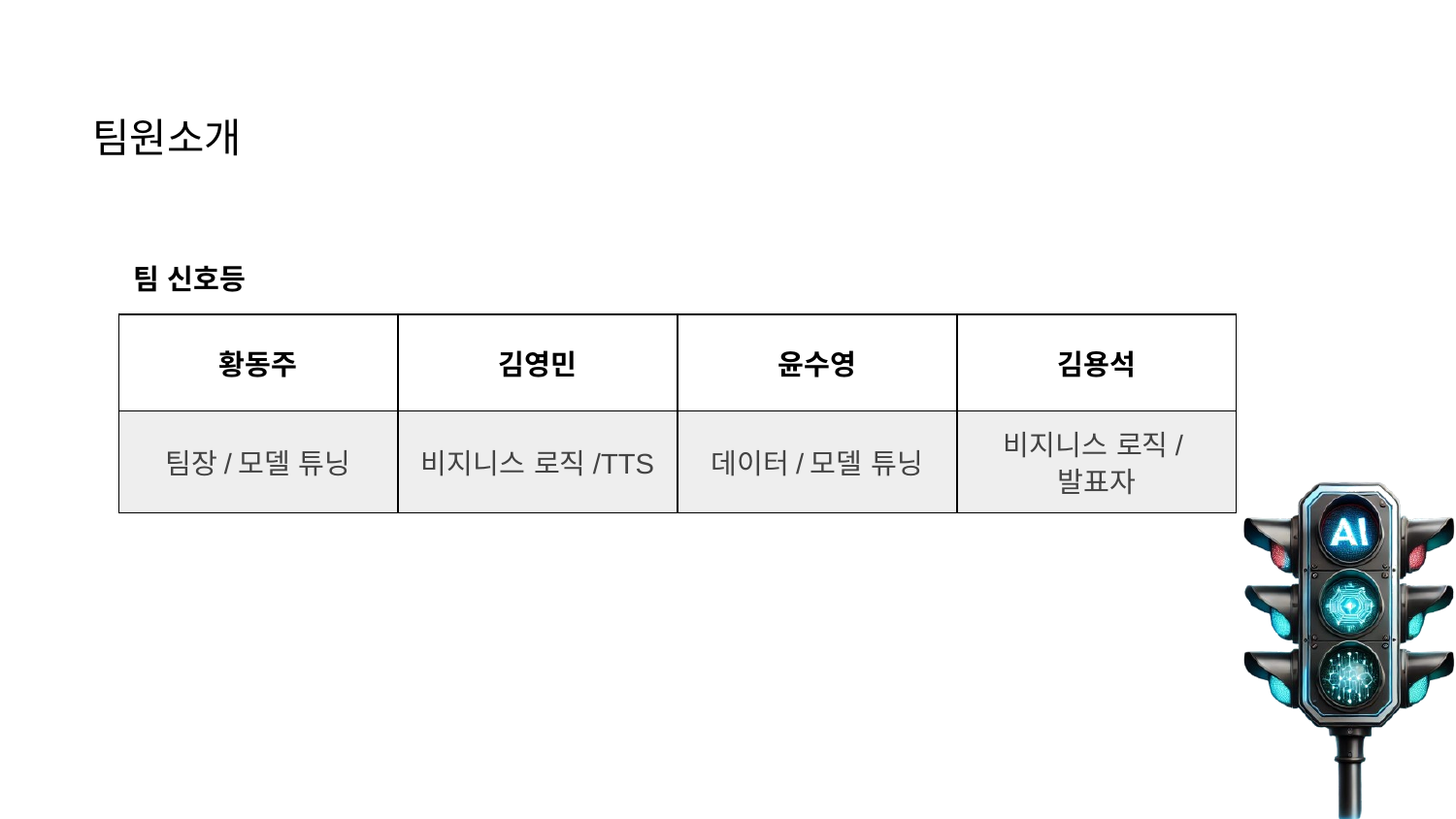

# 팀원소개
팀 신호등
| 황동주 | 김영민 | 윤수영 | 김용석 |
| --- | --- | --- | --- |
| 팀장/모델 튜닝 | 비지니스 로직/TTS | 데이터/모델 튜닝 | 비지니스 로직/발표자 |